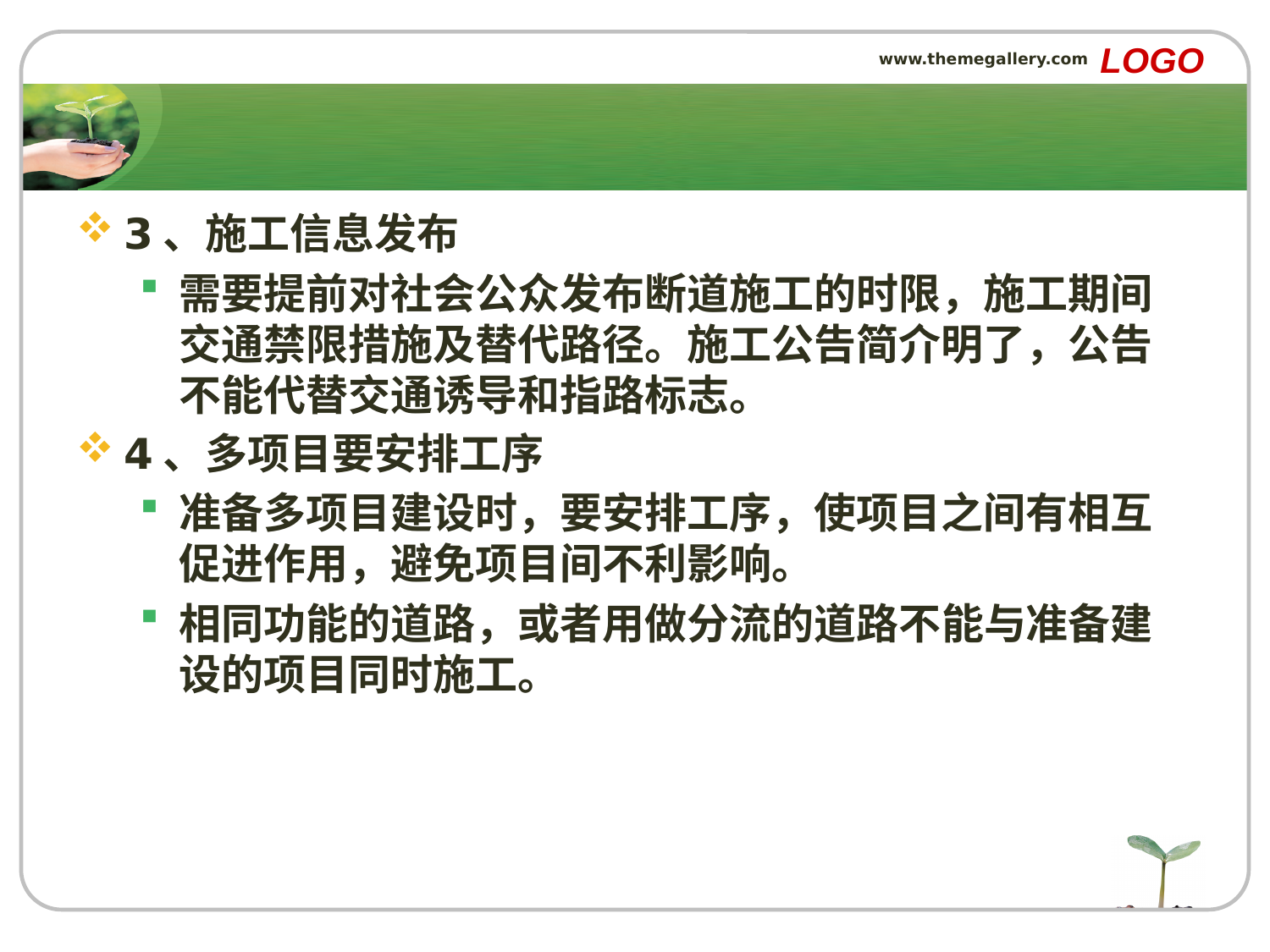

LOGO
www.themegallery.com
#
3、施工信息发布
需要提前对社会公众发布断道施工的时限，施工期间交通禁限措施及替代路径。施工公告简介明了，公告不能代替交通诱导和指路标志。
4、多项目要安排工序
准备多项目建设时，要安排工序，使项目之间有相互促进作用，避免项目间不利影响。
相同功能的道路，或者用做分流的道路不能与准备建设的项目同时施工。